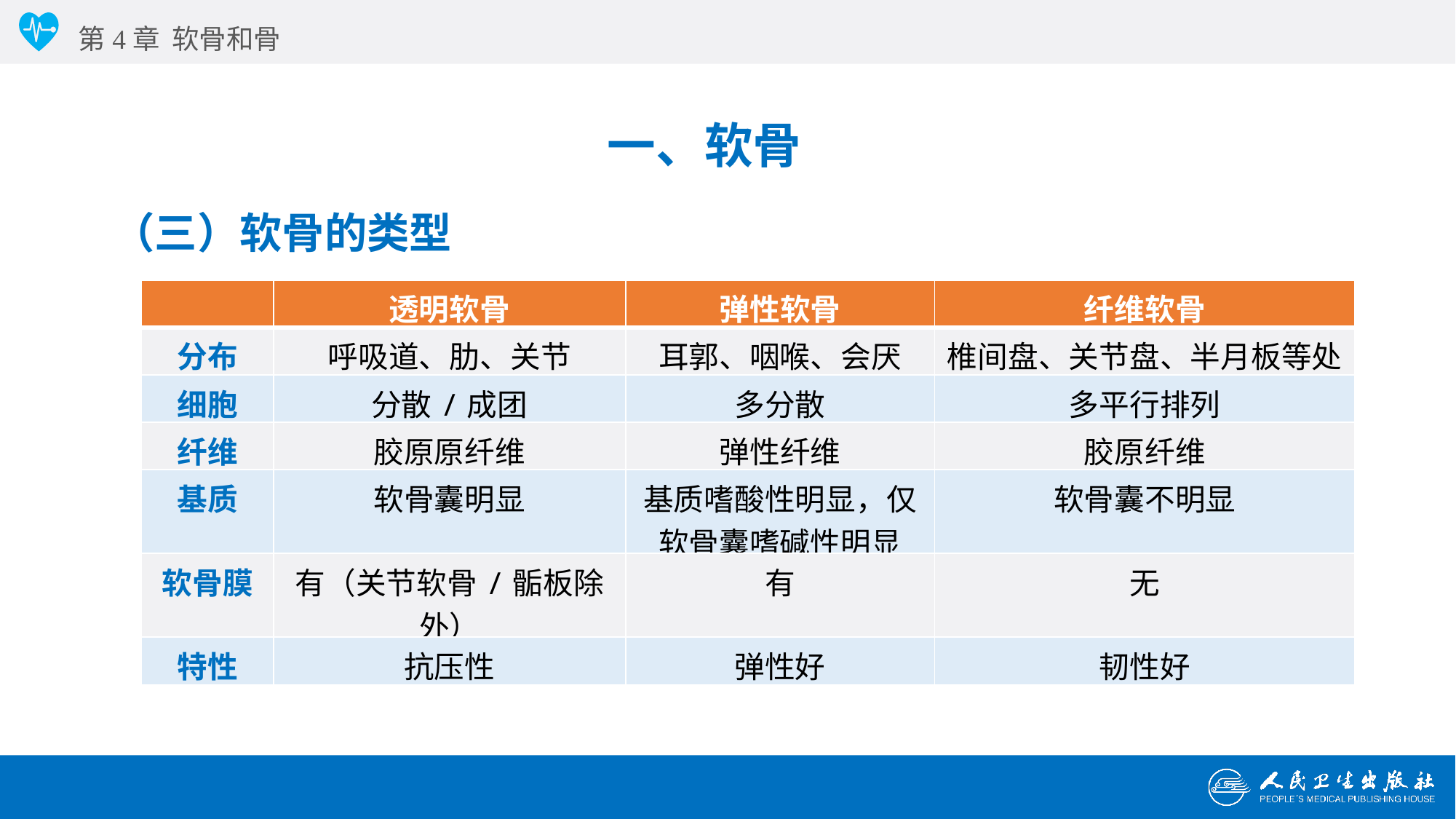

第4章  软骨和骨
一、软骨
（三）软骨的类型
|  | 透明软骨 | 弹性软骨 | 纤维软骨 |
| --- | --- | --- | --- |
| 分布 | 呼吸道、肋、关节 | 耳郭、咽喉、会厌 | 椎间盘、关节盘、半月板等处 |
| 细胞 | 分散/成团 | 多分散 | 多平行排列 |
| 纤维 | 胶原原纤维 | 弹性纤维 | 胶原纤维 |
| 基质 | 软骨囊明显 | 基质嗜酸性明显，仅软骨囊嗜碱性明显 | 软骨囊不明显 |
| 软骨膜 | 有（关节软骨/骺板除外） | 有 | 无 |
| 特性 | 抗压性 | 弹性好 | 韧性好 |